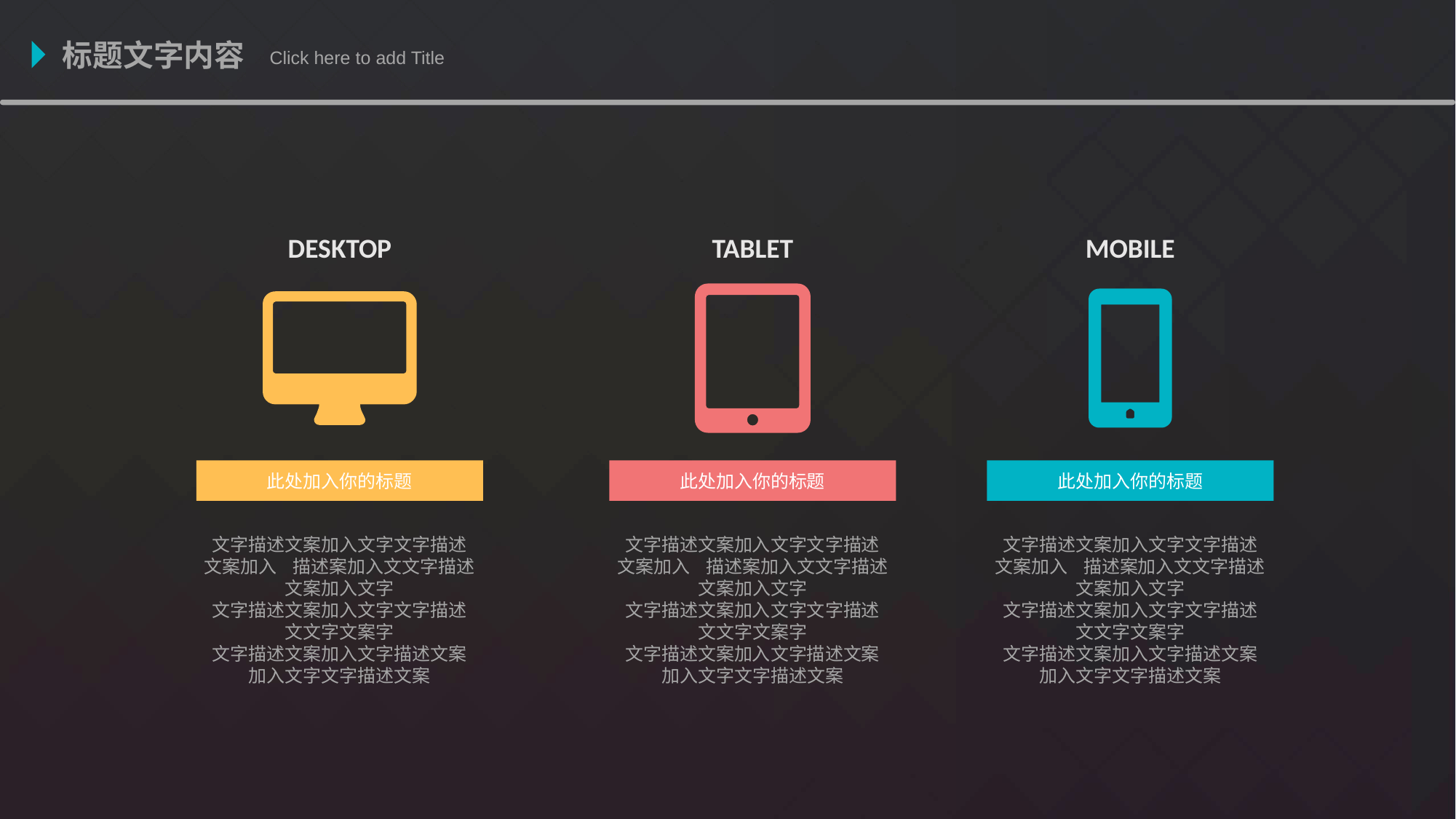

标题文字内容
  Click here to add Title

DESKTOP
TABLET
MOBILE

此处加入你的标题
此处加入你的标题
此处加入你的标题
文字描述文案加入文字文字描述文案加入    描述案加入文文字描述文案加入文字
文字描述文案加入文字文字描述文文字文案字
文字描述文案加入文字描述文案加入文字文字描述文案

文字描述文案加入文字文字描述文案加入    描述案加入文文字描述文案加入文字
文字描述文案加入文字文字描述文文字文案字
文字描述文案加入文字描述文案加入文字文字描述文案

文字描述文案加入文字文字描述文案加入    描述案加入文文字描述文案加入文字
文字描述文案加入文字文字描述文文字文案字
文字描述文案加入文字描述文案加入文字文字描述文案